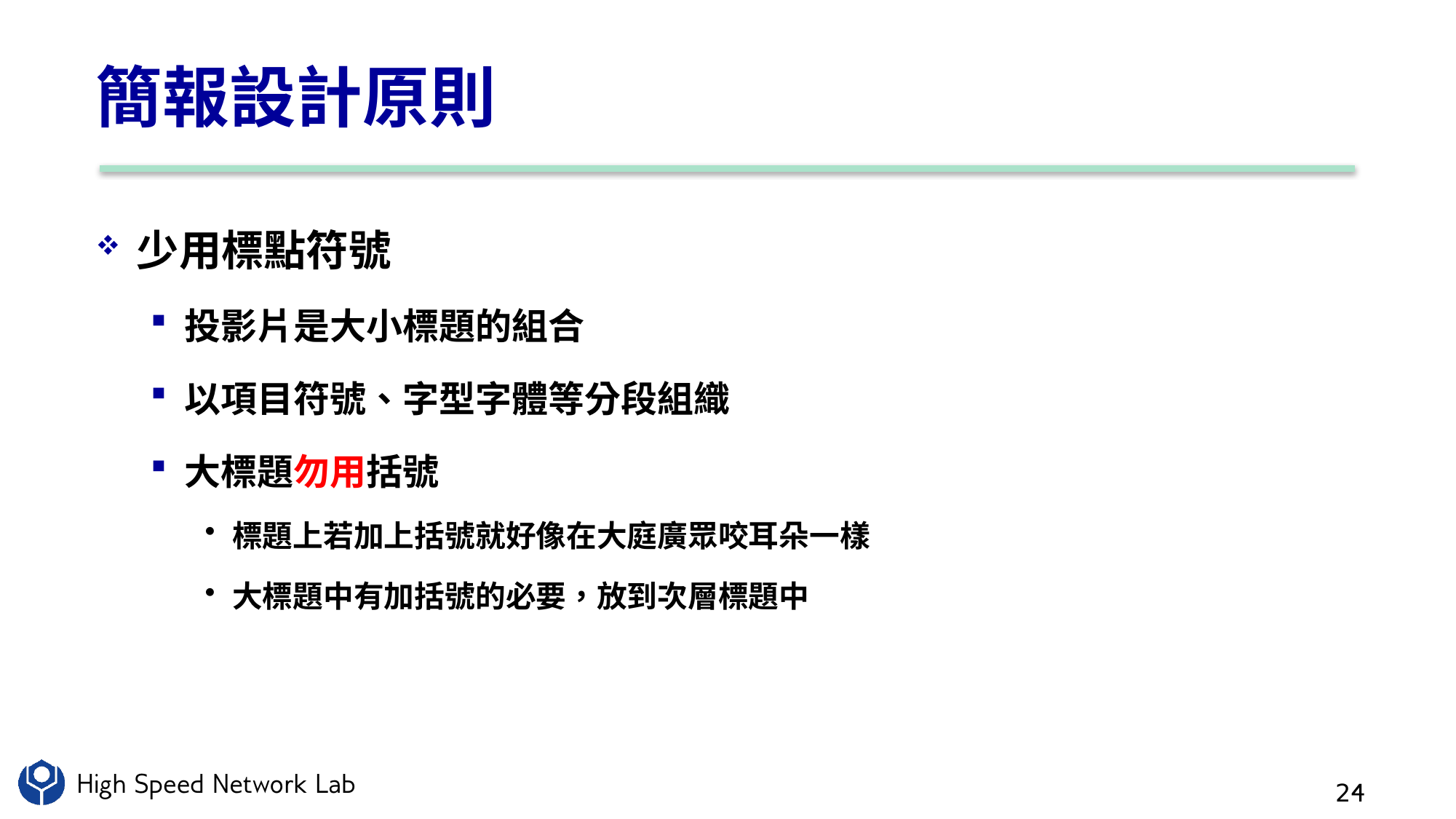

# 簡報設計原則
少用標點符號
投影片是大小標題的組合
以項目符號、字型字體等分段組織
大標題勿用括號
標題上若加上括號就好像在大庭廣眾咬耳朵一樣
大標題中有加括號的必要，放到次層標題中
24